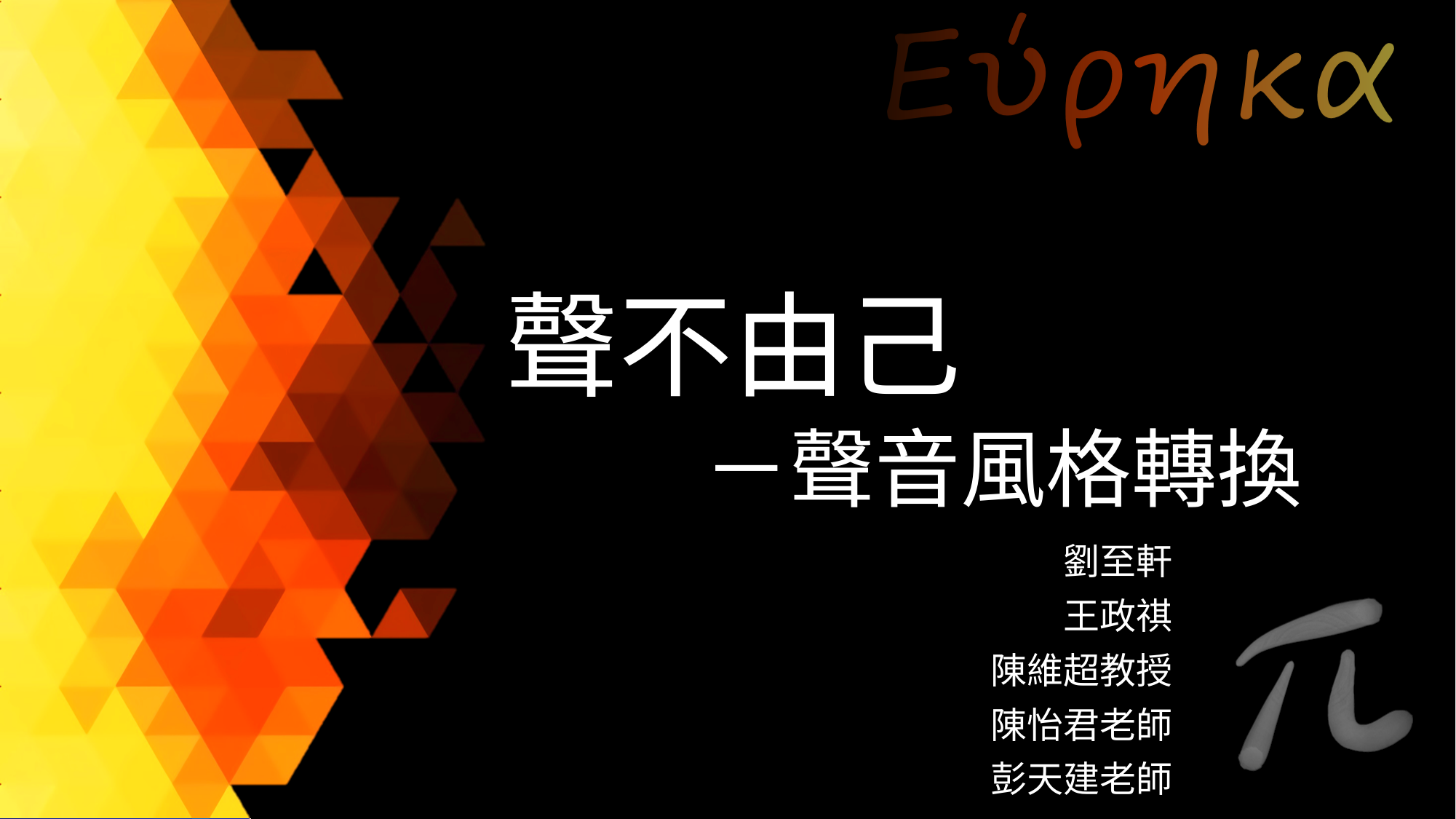

聲不由己
  －聲音風格轉換
劉至軒
王政祺
陳維超教授
陳怡君老師
彭天建老師